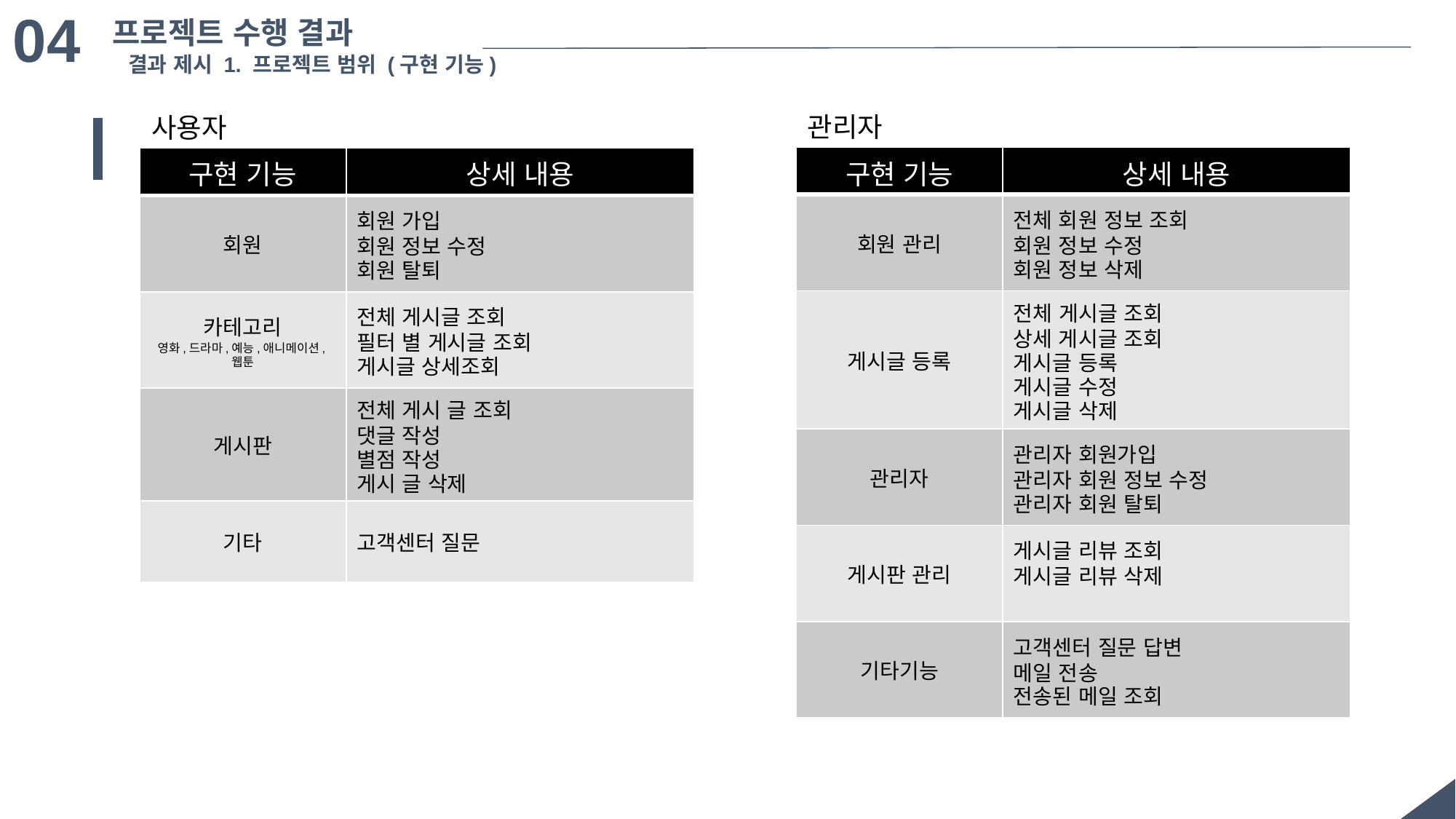

04
프로젝트 수행 결과
결과 제시 1. 프로젝트 범위 (구현 기능)
관리자
사용자

| 구현 기능 | 상세 내용 |
| --- | --- |
| 회원 관리 | 전체 회원 정보 조회 회원 정보 수정 회원 정보 삭제 |
| 게시글 등록 | 전체 게시글 조회 상세 게시글 조회 게시글 등록 게시글 수정 게시글 삭제 |
| 관리자 | 관리자 회원가입 관리자 회원 정보 수정 관리자 회원 탈퇴 |
| 게시판 관리 | 게시글 리뷰 조회 게시글 리뷰 삭제 |
| 기타기능 | 고객센터 질문 답변 메일 전송 전송된 메일 조회 |
| 구현 기능 | 상세 내용 |
| --- | --- |
| 회원 | 회원 가입 회원 정보 수정 회원 탈퇴 |
| 카테고리 영화,드라마,예능,애니메이션,웹툰 | 전체 게시글 조회 필터 별 게시글 조회 게시글 상세조회 |
| 게시판 | 전체 게시 글 조회 댓글 작성 별점 작성 게시 글 삭제 |
| 기타 | 고객센터 질문 |